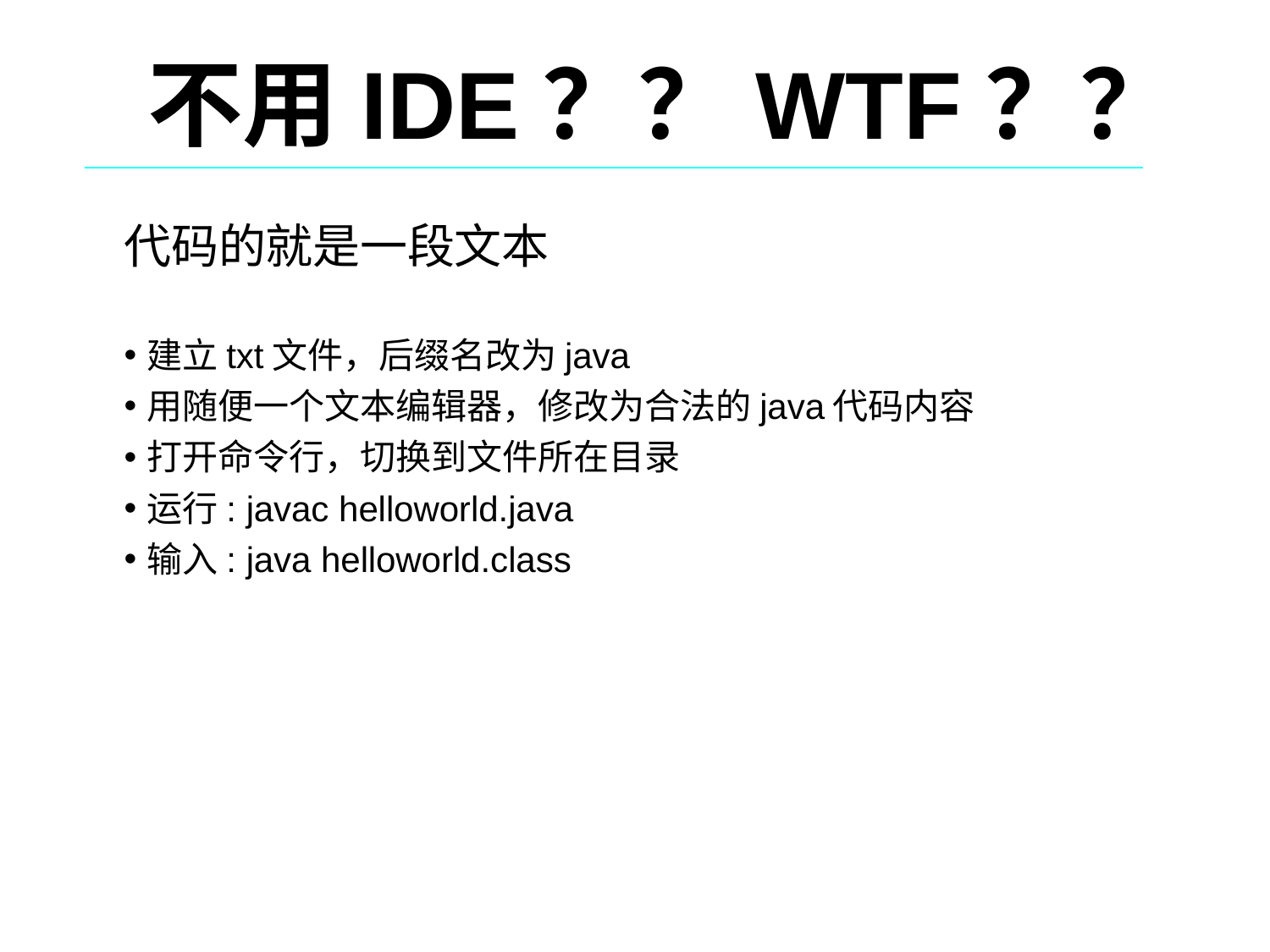

不用IDE？？WTF？？

代码的就是一段文本

建立txt文件，后缀名改为java
用随便一个文本编辑器，修改为合法的java代码内容
打开命令行，切换到文件所在目录
运行: javac helloworld.java
输入: java helloworld.class